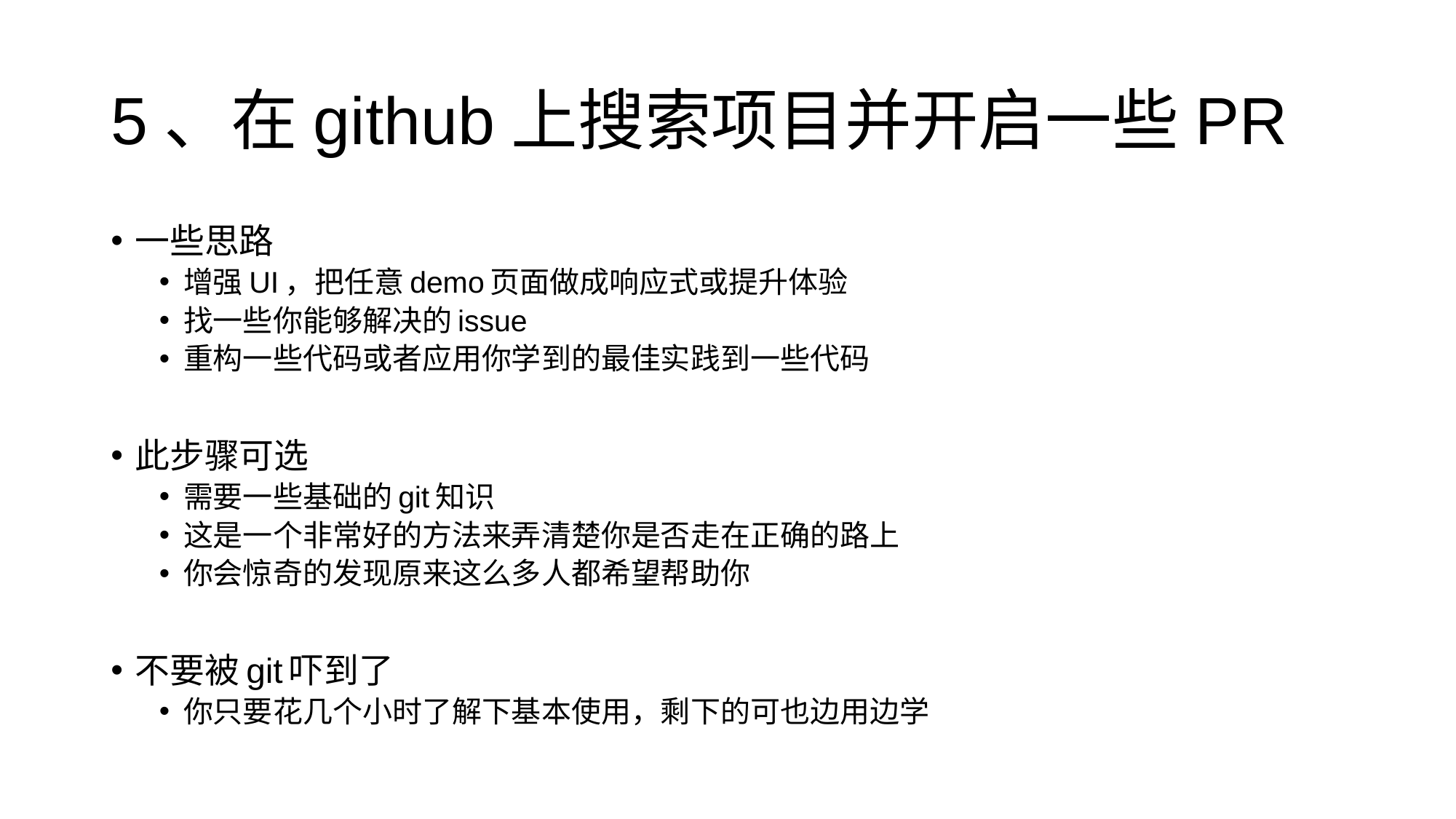

# 5、在github上搜索项目并开启一些PR
一些思路
增强UI，把任意demo页面做成响应式或提升体验
找一些你能够解决的issue
重构一些代码或者应用你学到的最佳实践到一些代码

此步骤可选
需要一些基础的git知识
这是一个非常好的方法来弄清楚你是否走在正确的路上
你会惊奇的发现原来这么多人都希望帮助你

不要被git吓到了
你只要花几个小时了解下基本使用，剩下的可也边用边学